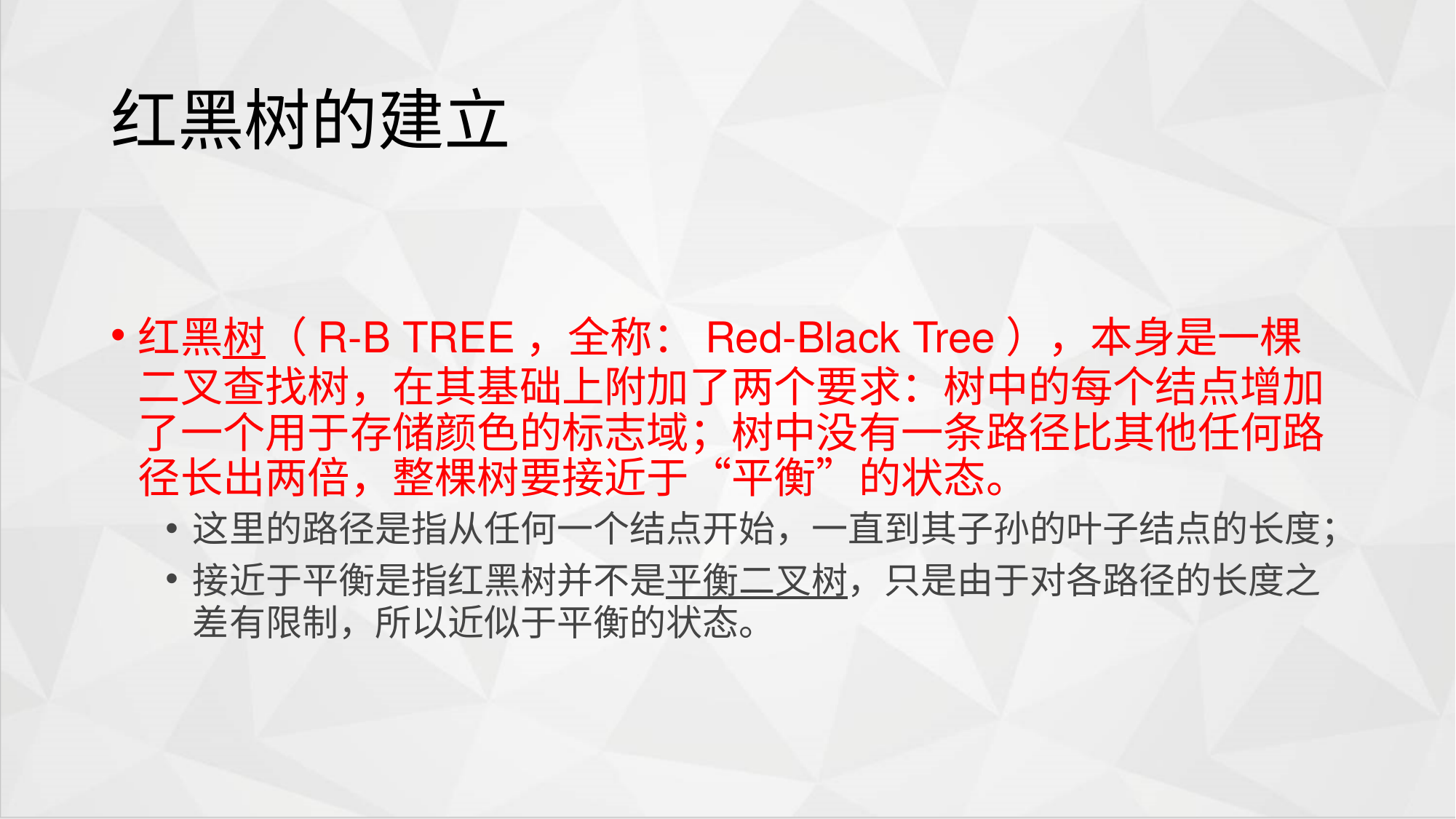

# 红黑树的建立
红黑树（R-B TREE，全称：Red-Black Tree），本身是一棵二叉查找树，在其基础上附加了两个要求：树中的每个结点增加了一个用于存储颜色的标志域；树中没有一条路径比其他任何路径长出两倍，整棵树要接近于“平衡”的状态。
这里的路径是指从任何一个结点开始，一直到其子孙的叶子结点的长度；
接近于平衡是指红黑树并不是平衡二叉树，只是由于对各路径的长度之差有限制，所以近似于平衡的状态。